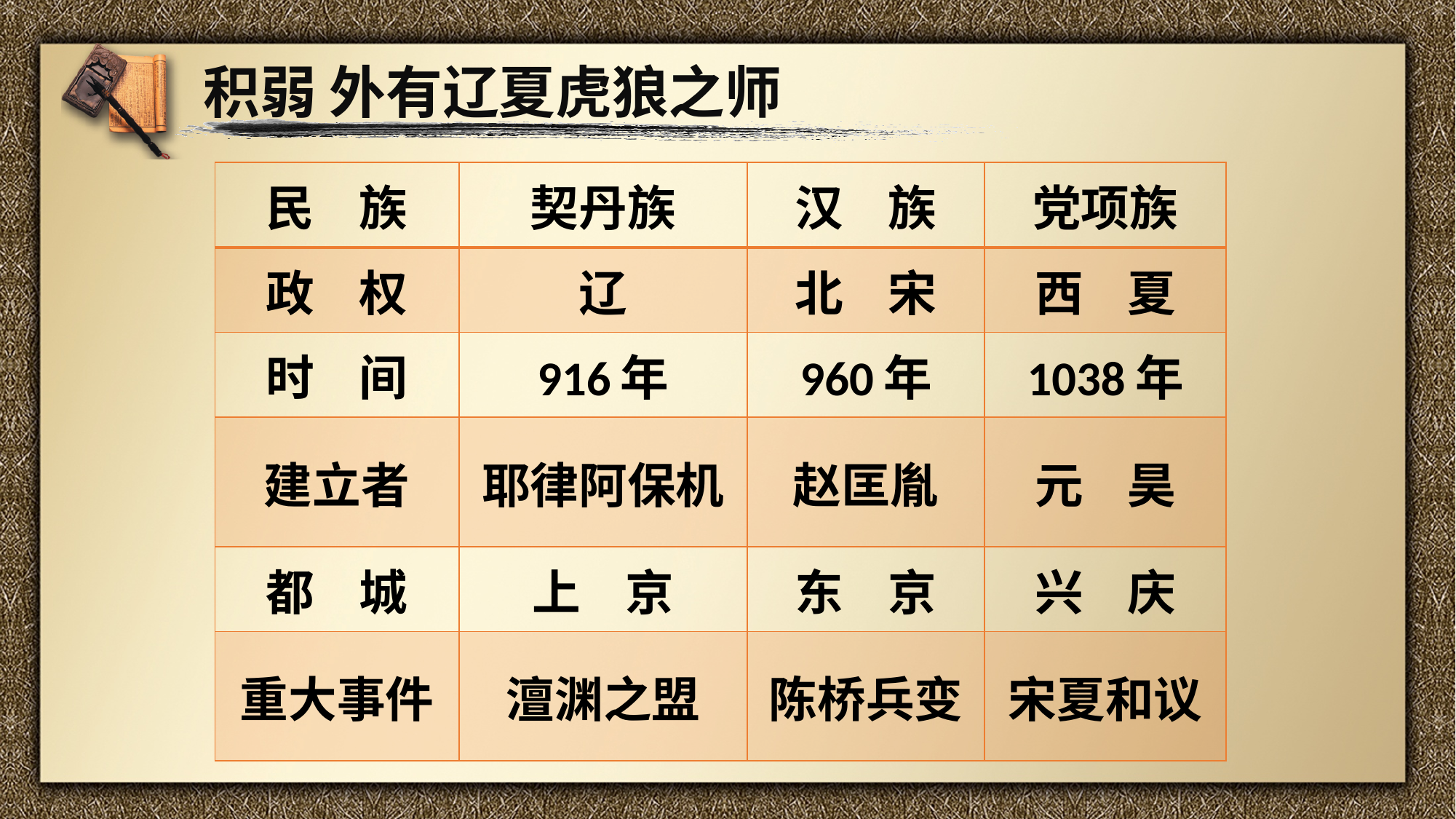

积弱 外有辽夏虎狼之师
| 民 族 | 契丹族 | 汉 族 | 党项族 |
| --- | --- | --- | --- |
| 政 权 | 辽 | 北 宋 | 西 夏 |
| 时 间 | 916年 | 960年 | 1038年 |
| 建立者 | 耶律阿保机 | 赵匡胤 | 元 昊 |
| 都 城 | 上 京 | 东 京 | 兴 庆 |
| 重大事件 | 澶渊之盟 | 陈桥兵变 | 宋夏和议 |
15